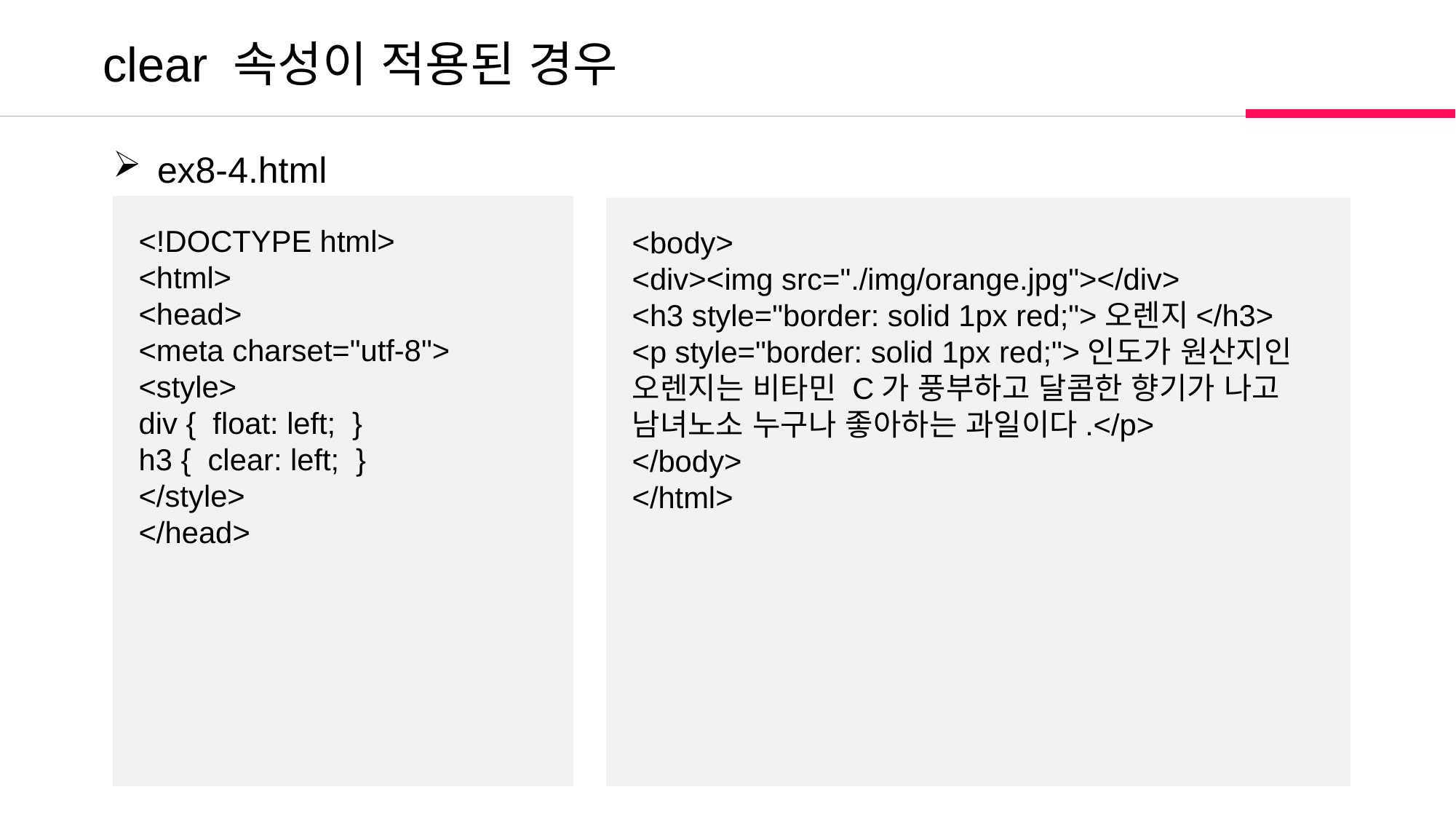

clear 속성이 적용된 경우

 ex8-4.html
<!DOCTYPE html>
<html>
<head>
<meta charset="utf-8">
<style>
div {  float: left;  }
h3 {  clear: left;  }
</style>
</head>
<body>
<div><img src="./img/orange.jpg"></div>
<h3 style="border: solid 1px red;">오렌지</h3>
<p style="border: solid 1px red;">인도가 원산지인 오렌지는 비타민 C가 풍부하고 달콤한 향기가 나고 남녀노소 누구나 좋아하는 과일이다.</p>
</body>
</html>